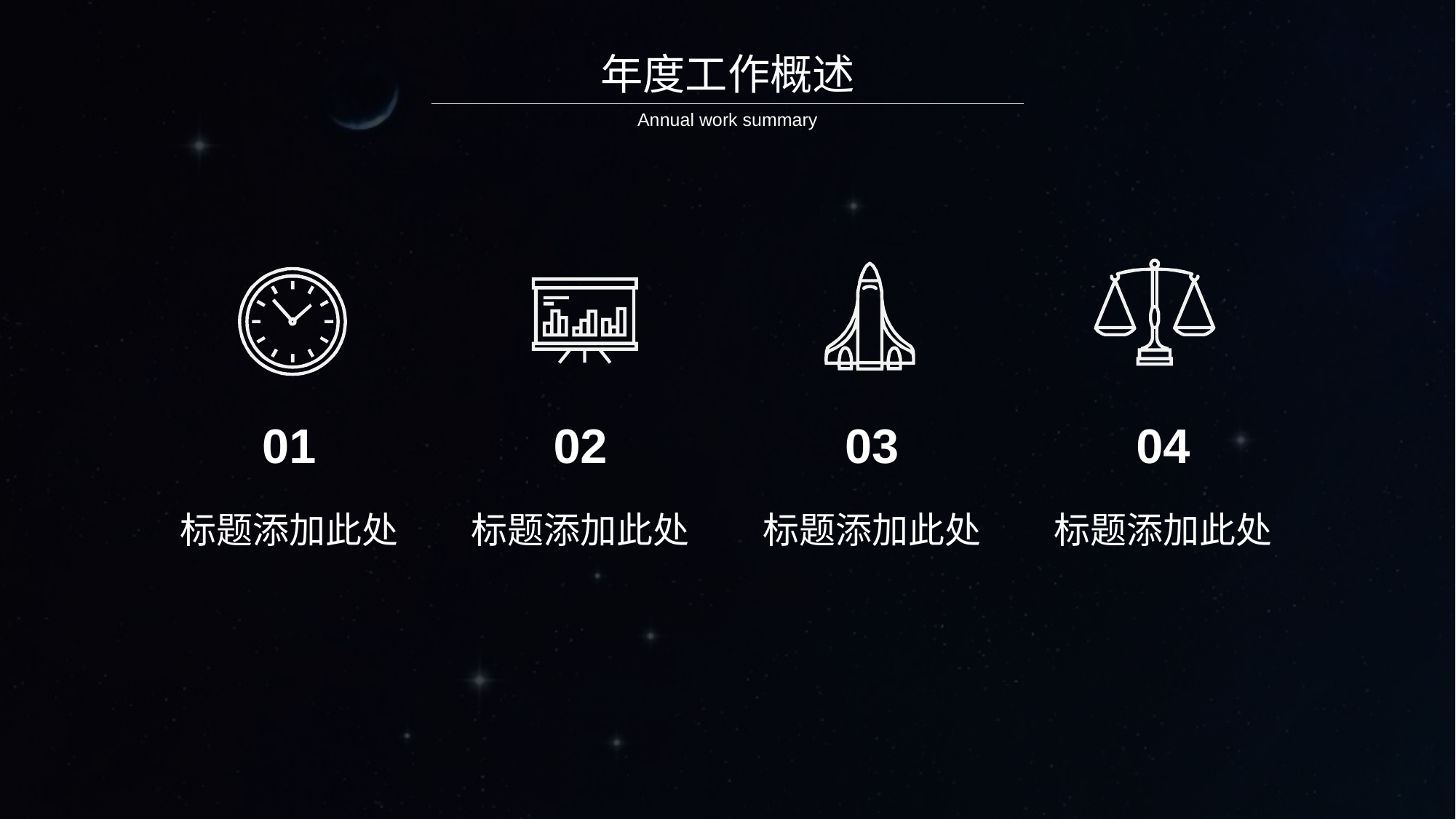

年度工作概述
Annual work summary

04
标题添加此处

03
标题添加此处

02
标题添加此处

01
标题添加此处